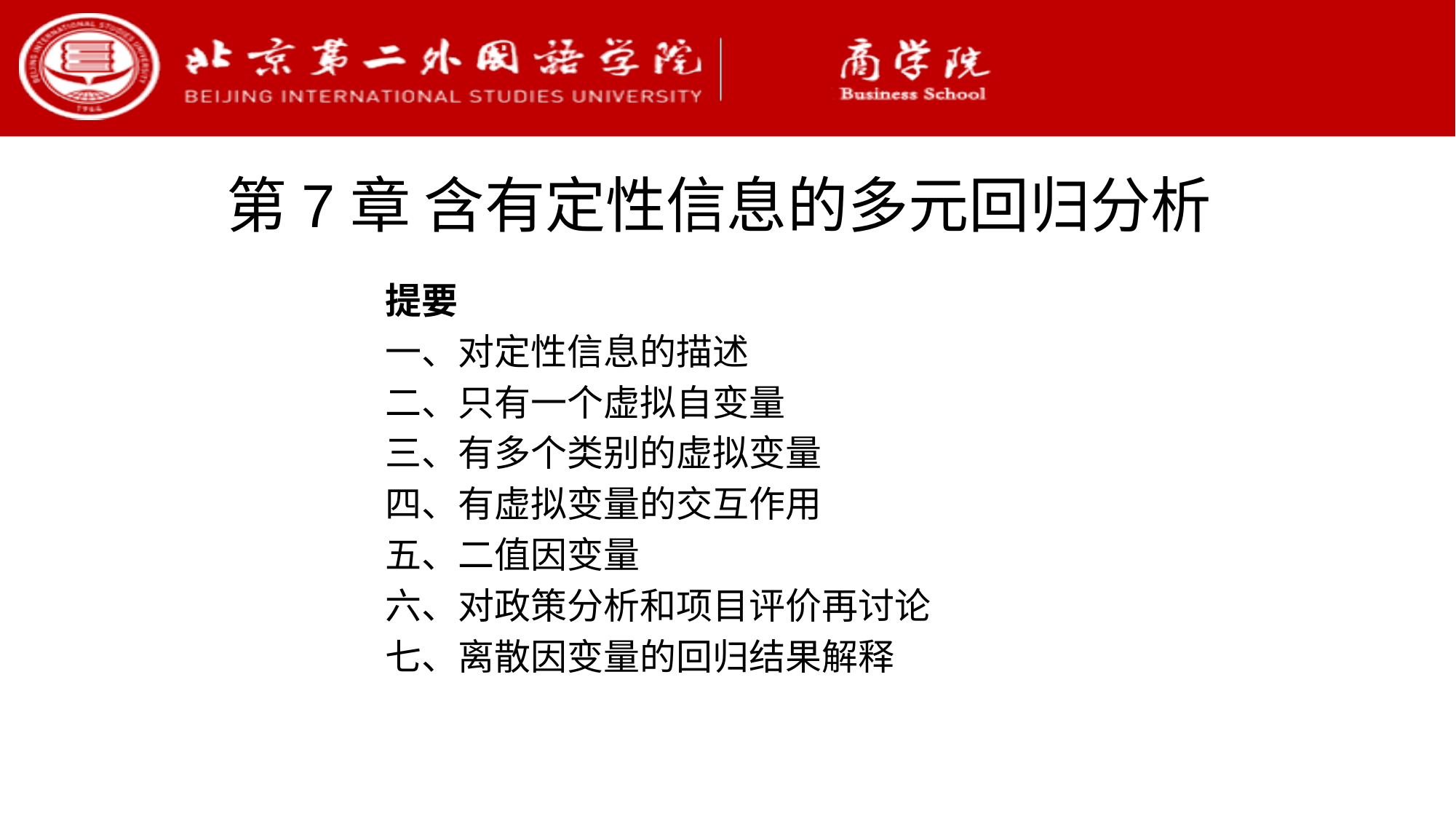

第7章 含有定性信息的多元回归分析
提要
一、对定性信息的描述
二、只有一个虚拟自变量
三、有多个类别的虚拟变量
四、有虚拟变量的交互作用
五、二值因变量
六、对政策分析和项目评价再讨论
七、离散因变量的回归结果解释